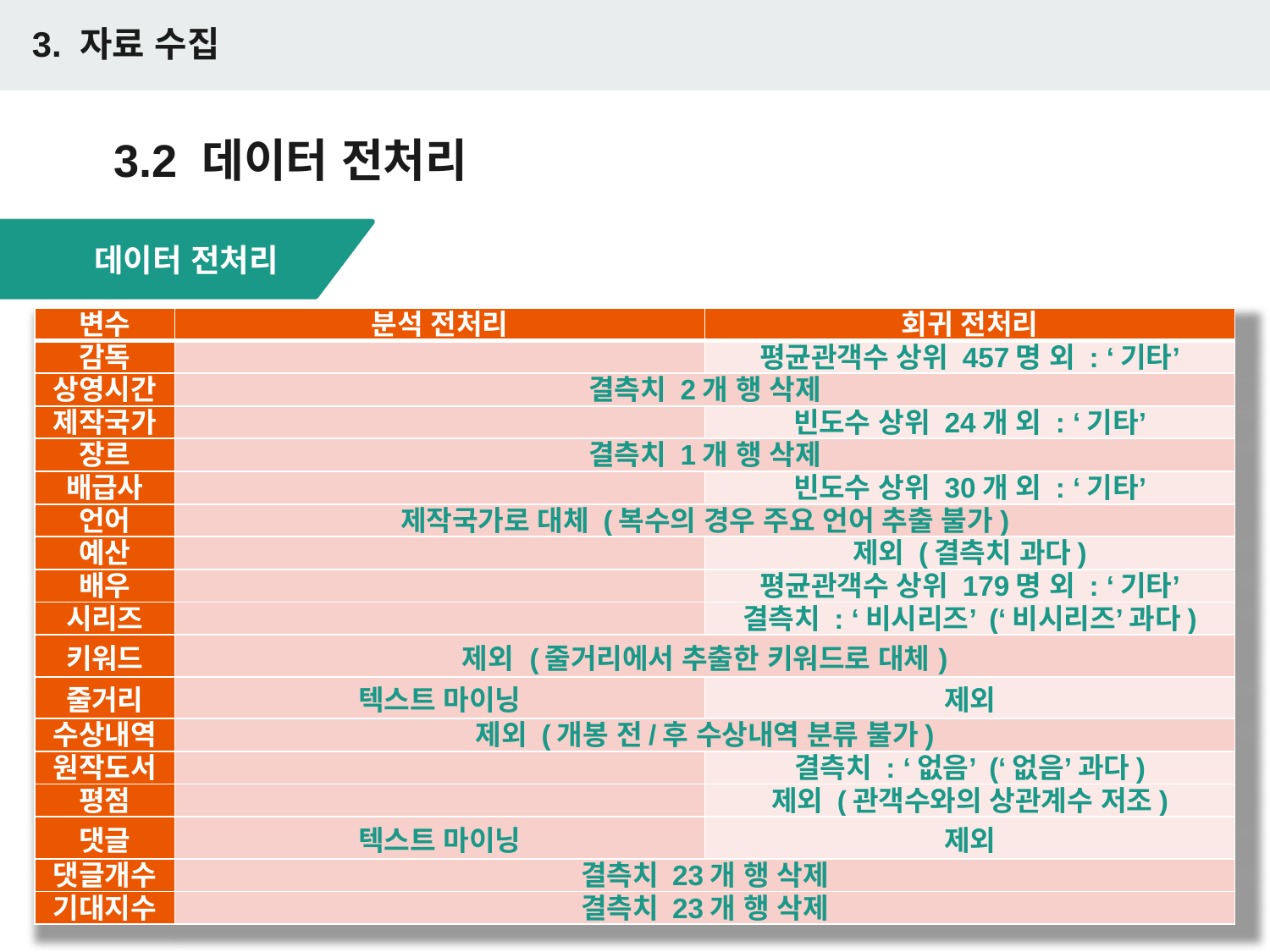

3. 자료 수집
# 3.2 데이터 전처리
데이터 전처리
| 변수 | 분석 전처리 | 회귀 전처리 |
| --- | --- | --- |
| 감독 |  | 평균관객수 상위 457명 외 : ‘기타’ |
| 상영시간 | 결측치 2개 행 삭제 |  |
| 제작국가 |  | 빈도수 상위 24개 외 : ‘기타’ |
| 장르 | 결측치 1개 행 삭제 |  |
| 배급사 |  | 빈도수 상위 30개 외 : ‘기타’ |
| 언어 | 제작국가로 대체 (복수의 경우 주요 언어 추출 불가) |  |
| 예산 |  | 제외 (결측치 과다) |
| 배우 |  | 평균관객수 상위 179명 외 : ‘기타’ |
| 시리즈 |  | 결측치 : ‘비시리즈’ (‘비시리즈’ 과다) |
| 키워드 | 제외 (줄거리에서 추출한 키워드로 대체) |  |
| 줄거리 | 텍스트 마이닝 | 제외 |
| 수상내역 | 제외 (개봉 전/후 수상내역 분류 불가) |  |
| 원작도서 |  | 결측치 : ‘없음’ (‘없음’ 과다) |
| 평점 |  | 제외 (관객수와의 상관계수 저조) |
| 댓글 | 텍스트 마이닝 | 제외 |
| 댓글개수 | 결측치 23개 행 삭제 |  |
| 기대지수 | 결측치 23개 행 삭제 |  |